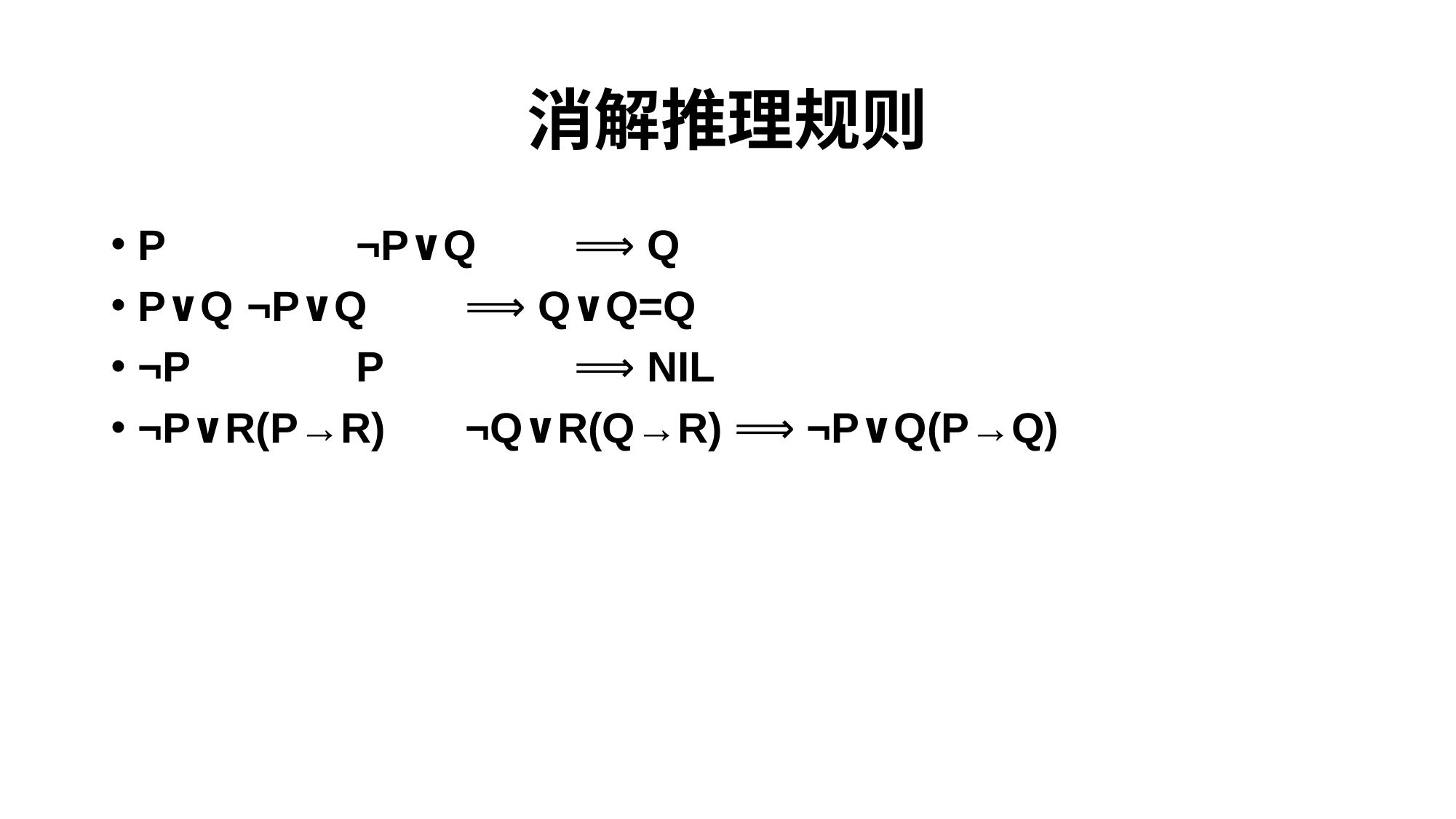

# 消解推理规则
P		¬P∨Q 	⟹ Q
P∨Q	¬P∨Q 	⟹ Q∨Q=Q
¬P		P 		⟹ NIL
¬P∨R(P→R)	¬Q∨R(Q→R) ⟹ ¬P∨Q(P→Q)